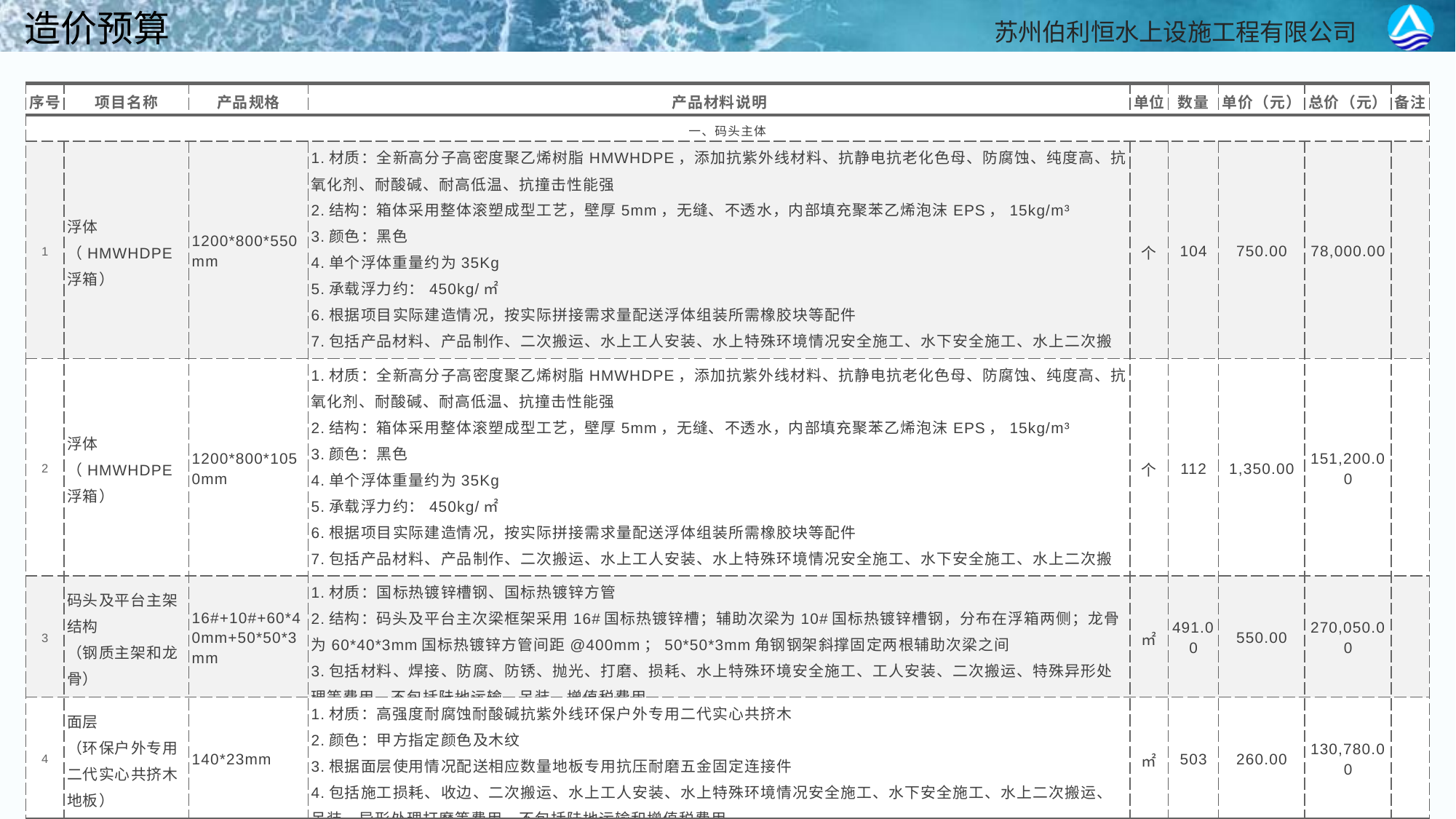

造价预算
| 序号 | 项目名称 | 产品规格 | 产品材料说明 | 单位 | 数量 | 单价（元） | 总价（元） | 备注 |
| --- | --- | --- | --- | --- | --- | --- | --- | --- |
| 一、码头主体 |  |  |  |  |  |  |  |  |
| 1 | 浮体 （HMWHDPE 浮箱） | 1200\*800\*550mm | 1.材质：全新高分子高密度聚乙烯树脂HMWHDPE，添加抗紫外线材料、抗静电抗老化色母、防腐蚀、纯度高、抗氧化剂、耐酸碱、耐高低温、抗撞击性能强 2.结构：箱体采用整体滚塑成型工艺，壁厚5mm，无缝、不透水，内部填充聚苯乙烯泡沫EPS，15kg/m³ 3.颜色：黑色 4.单个浮体重量约为35Kg 5.承载浮力约：450kg/㎡ 6.根据项目实际建造情况，按实际拼接需求量配送浮体组装所需橡胶块等配件 7.包括产品材料、产品制作、二次搬运、水上工人安装、水上特殊环境情况安全施工、水下安全施工、水上二次搬运等费用，不包括陆地运输、吊装、水上机械、增值税费用 | 个 | 104 | 750.00 | 78,000.00 |  |
| 2 | 浮体 （HMWHDPE 浮箱） | 1200\*800\*1050mm | 1.材质：全新高分子高密度聚乙烯树脂HMWHDPE，添加抗紫外线材料、抗静电抗老化色母、防腐蚀、纯度高、抗氧化剂、耐酸碱、耐高低温、抗撞击性能强 2.结构：箱体采用整体滚塑成型工艺，壁厚5mm，无缝、不透水，内部填充聚苯乙烯泡沫EPS，15kg/m³ 3.颜色：黑色 4.单个浮体重量约为35Kg 5.承载浮力约：450kg/㎡ 6.根据项目实际建造情况，按实际拼接需求量配送浮体组装所需橡胶块等配件 7.包括产品材料、产品制作、二次搬运、水上工人安装、水上特殊环境情况安全施工、水下安全施工、水上二次搬运等费用，不包括陆地运输、吊装、水上机械、增值税费用 | 个 | 112 | 1,350.00 | 151,200.00 |  |
| 3 | 码头及平台主架结构 （钢质主架和龙骨） | 16#+10#+60\*40mm+50\*50\*3mm | 1.材质：国标热镀锌槽钢、国标热镀锌方管 2.结构：码头及平台主次梁框架采用16#国标热镀锌槽；辅助次梁为10#国标热镀锌槽钢，分布在浮箱两侧；龙骨为60\*40\*3mm国标热镀锌方管间距@400mm；50\*50\*3mm角钢钢架斜撑固定两根辅助次梁之间 3.包括材料、焊接、防腐、防锈、抛光、打磨、损耗、水上特殊环境安全施工、工人安装、二次搬运、特殊异形处理等费用，不包括陆地运输、吊装、增值税费用 | ㎡ | 491.00 | 550.00 | 270,050.00 |  |
| 4 | 面层 （环保户外专用二代实心共挤木地板） | 140\*23mm | 1.材质：高强度耐腐蚀耐酸碱抗紫外线环保户外专用二代实心共挤木 2.颜色：甲方指定颜色及木纹 3.根据面层使用情况配送相应数量地板专用抗压耐磨五金固定连接件 4.包括施工损耗、收边、二次搬运、水上工人安装、水上特殊环境情况安全施工、水下安全施工、水上二次搬运、吊装、异形处理打磨等费用，不包括陆地运输和增值税费用 | ㎡ | 503 | 260.00 | 130,780.00 |  |